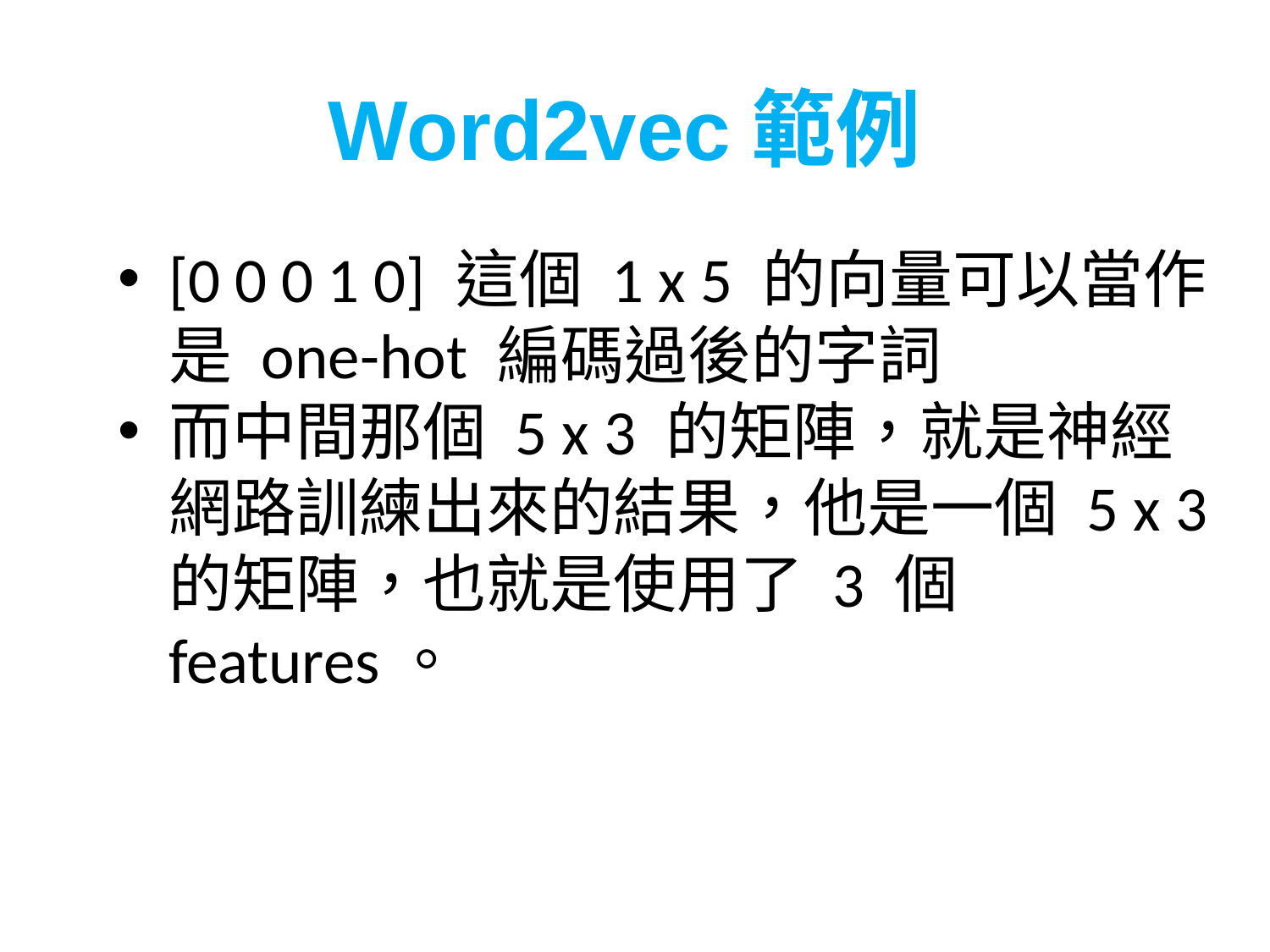

Word2vec範例
[0 0 0 1 0] 這個 1 x 5 的向量可以當作是 one-hot 編碼過後的字詞
而中間那個 5 x 3 的矩陣，就是神經網路訓練出來的結果，他是一個 5 x 3 的矩陣，也就是使用了 3 個 features。